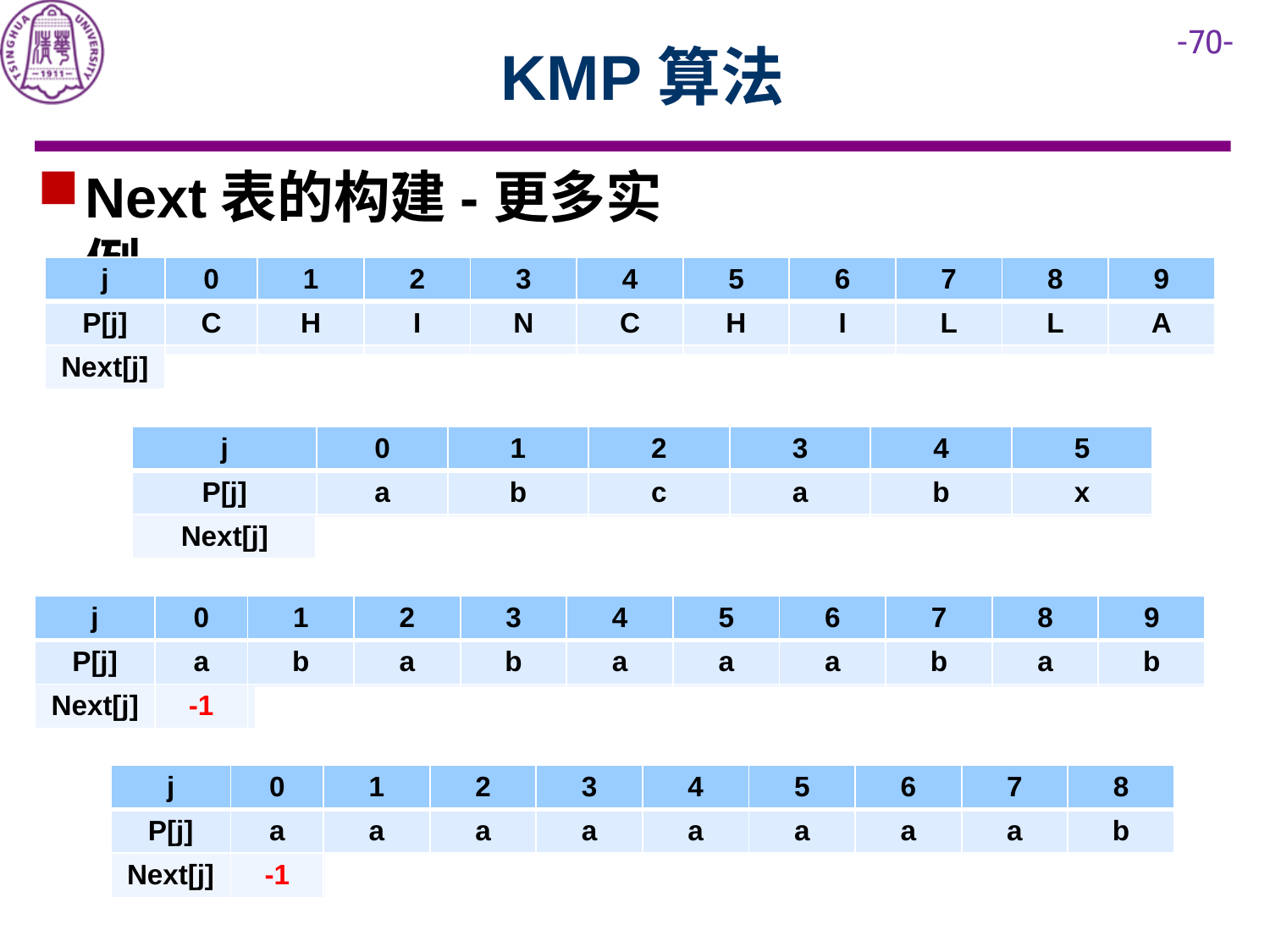

# KMP算法
Next表的构建-更多实例
| j | 0 | 1 | 2 | 3 | 4 | 5 | 6 | 7 | 8 | 9 |
| --- | --- | --- | --- | --- | --- | --- | --- | --- | --- | --- |
| P[j] | C | H | I | N | C | H | I | L | L | A |
| Next[j] | -1 | 0 | 0 | 0 | 0 | 1 | 2 | 3 | 0 | 0 |

| j | 0 | 1 | 2 | 3 | 4 | 5 |
| --- | --- | --- | --- | --- | --- | --- |
| P[j] | a | b | c | a | b | x |
| Next[j] | -1 | 0 | 0 | 0 | 1 | 2 |

| j | 0 | 1 | 2 | 3 | 4 | 5 | 6 | 7 | 8 | 9 |
| --- | --- | --- | --- | --- | --- | --- | --- | --- | --- | --- |
| P[j] | a | b | a | b | a | a | a | b | a | b |
| Next[j] | -1 | 0 | 0 | 1 | 2 | 3 | 1 | 1 | 2 | 3 |

| j | 0 | 1 | 2 | 3 | 4 | 5 | 6 | 7 | 8 |
| --- | --- | --- | --- | --- | --- | --- | --- | --- | --- |
| P[j] | a | a | a | a | a | a | a | a | b |
| Next[j] | -1 | 0 | 1 | 2 | 3 | 4 | 5 | 6 | 7 |